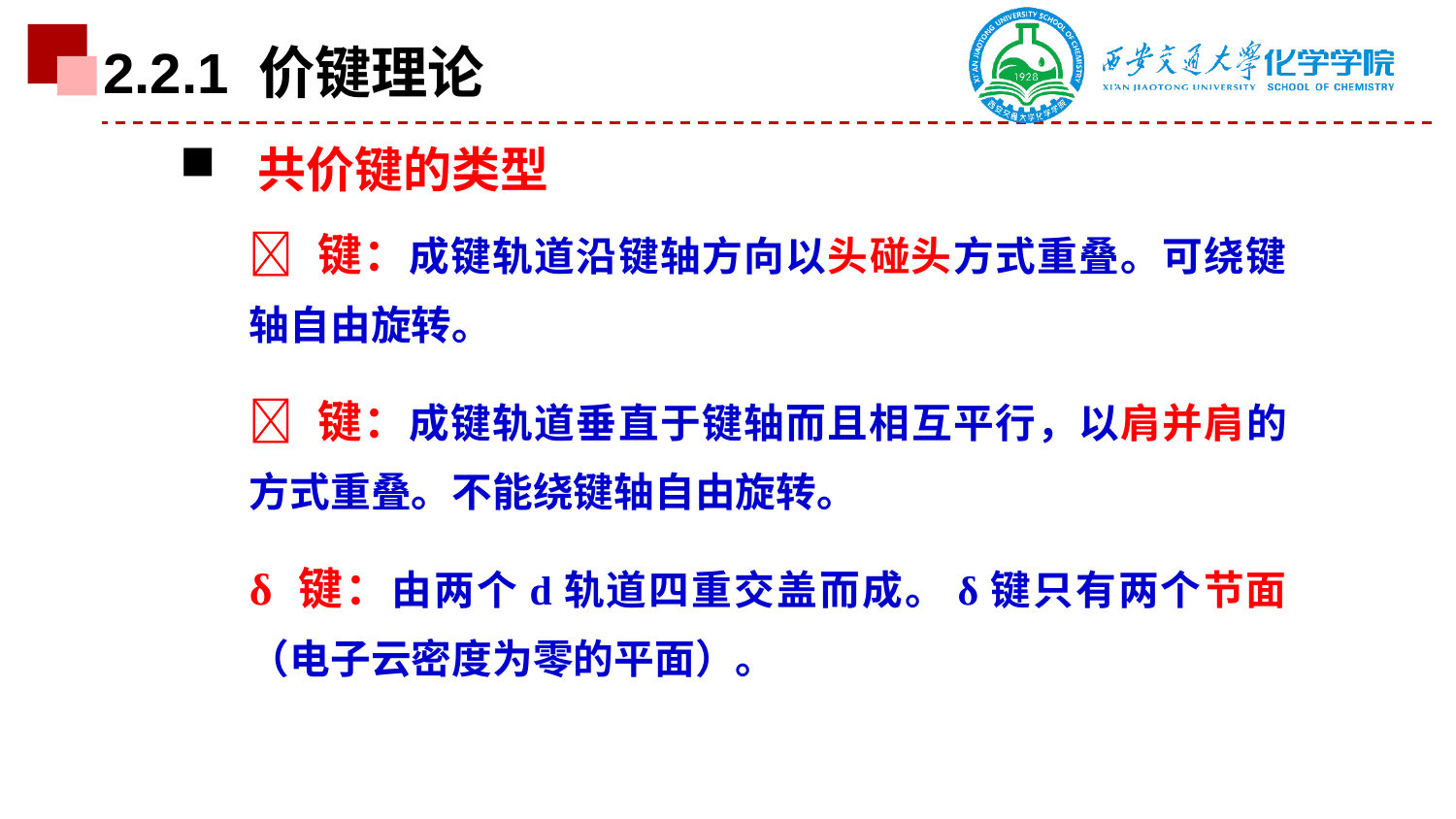

2.2.1 价键理论
 共价键的类型
σ 键：成键轨道沿键轴方向以头碰头方式重叠。可绕键轴自由旋转。
π 键：成键轨道垂直于键轴而且相互平行，以肩并肩的方式重叠。不能绕键轴自由旋转。
δ 键：由两个d轨道四重交盖而成。δ键只有两个节面（电子云密度为零的平面）。